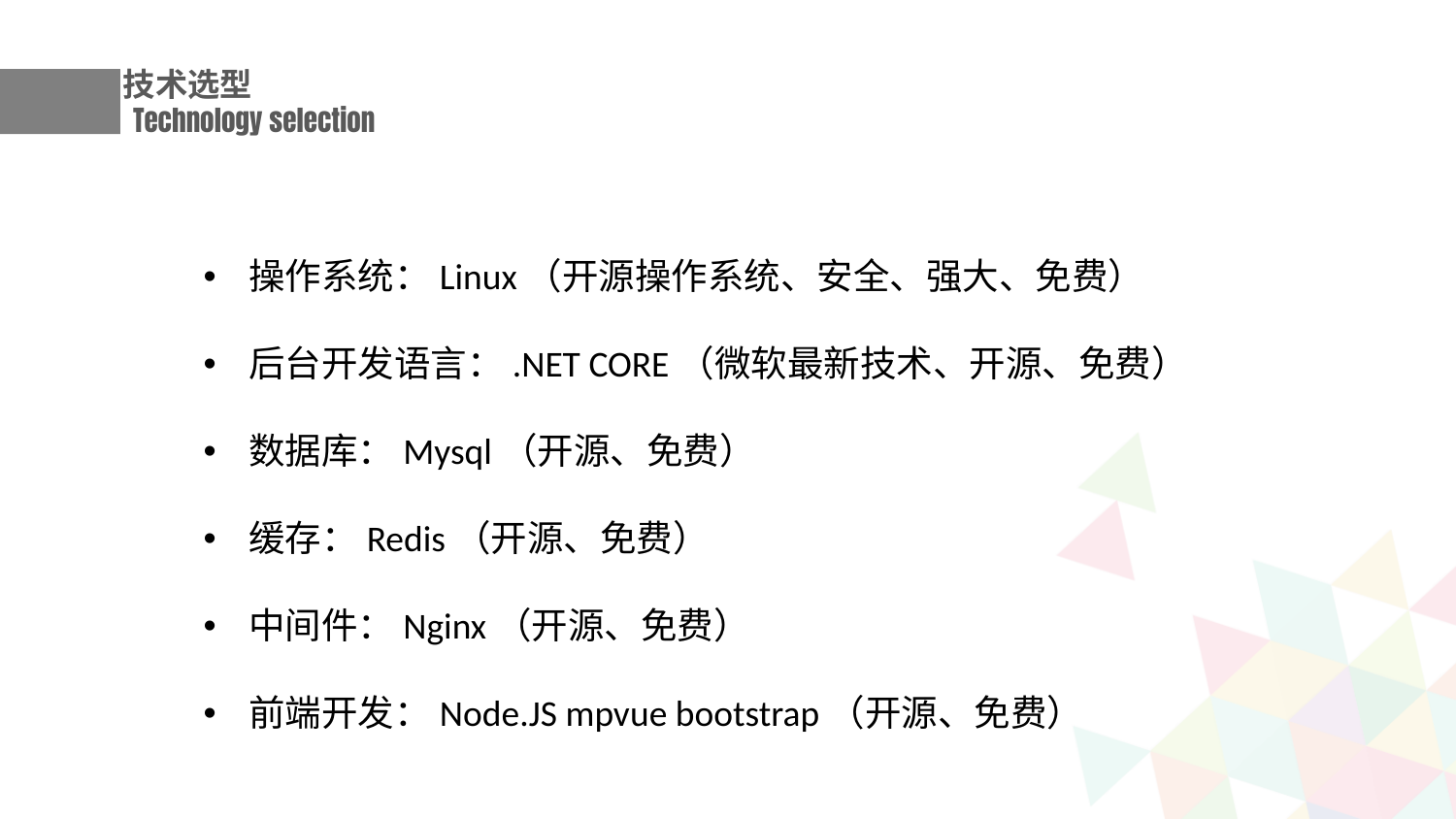

技术选型

Technology selection
操作系统：Linux（开源操作系统、安全、强大、免费）
后台开发语言：.NET CORE（微软最新技术、开源、免费）
数据库：Mysql（开源、免费）
缓存：Redis（开源、免费）
中间件：Nginx（开源、免费）
前端开发：Node.JS mpvue bootstrap（开源、免费）